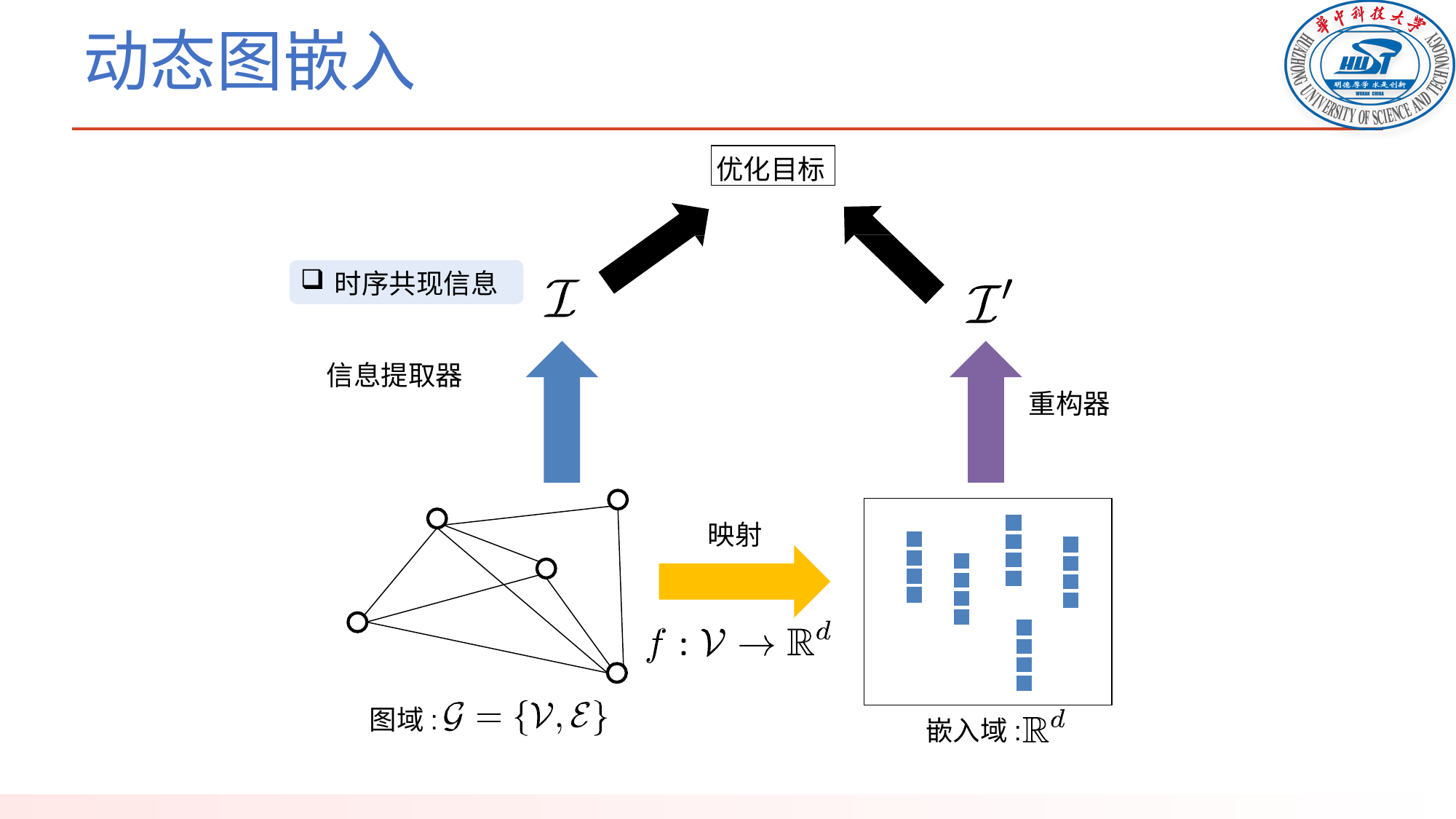

# 动态图嵌入
优化目标

时序共现信息

信息提取器
重构器

映射

图域:

嵌入域: